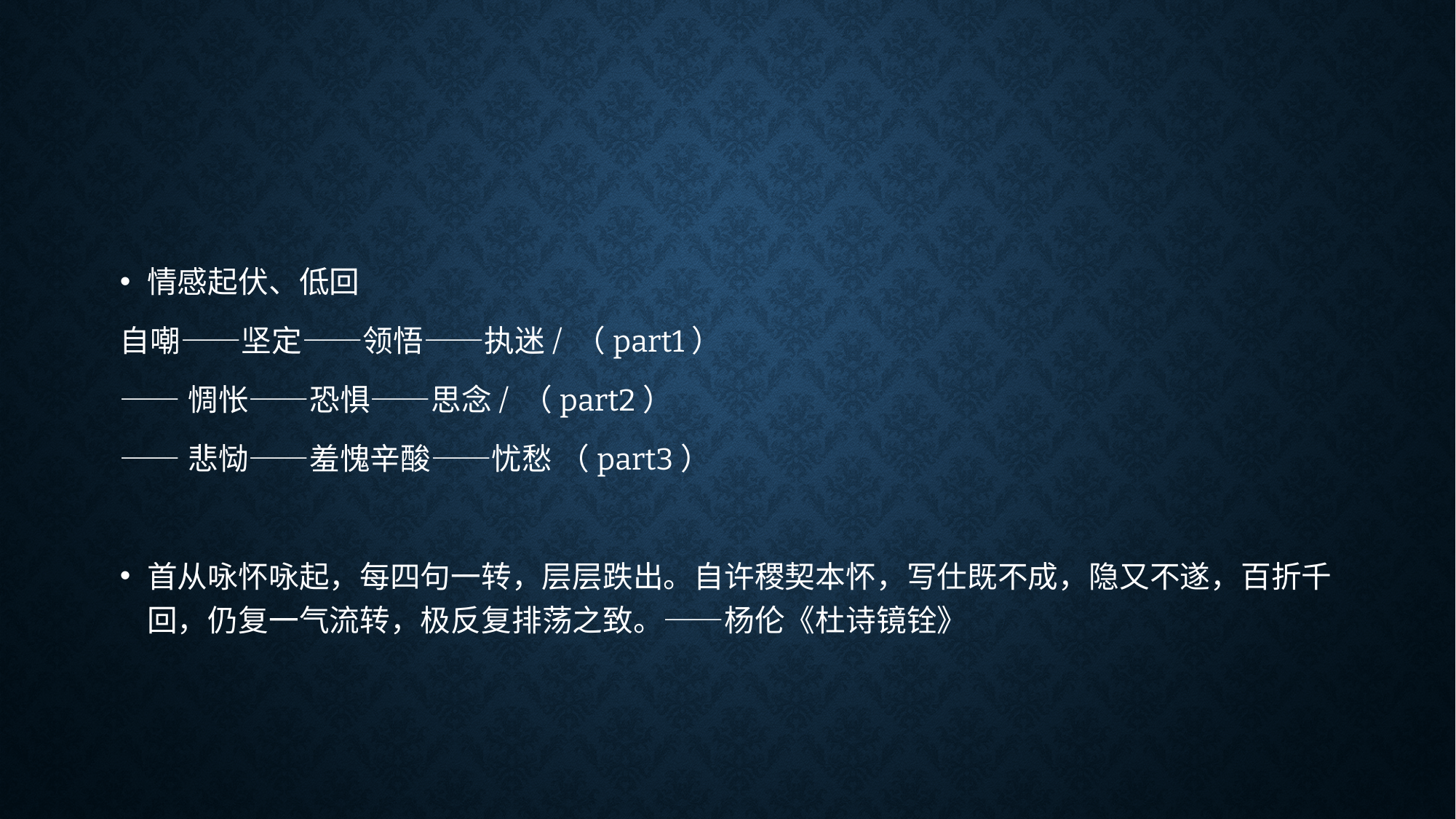

#
情感起伏、低回
自嘲——坚定——领悟——执迷/ （part1）
——惆怅——恐惧——思念/ （part2）
——悲恸——羞愧辛酸——忧愁 （part3）

首从咏怀咏起，每四句一转，层层跌出。自许稷契本怀，写仕既不成，隐又不遂，百折千回，仍复一气流转，极反复排荡之致。——杨伦《杜诗镜铨》